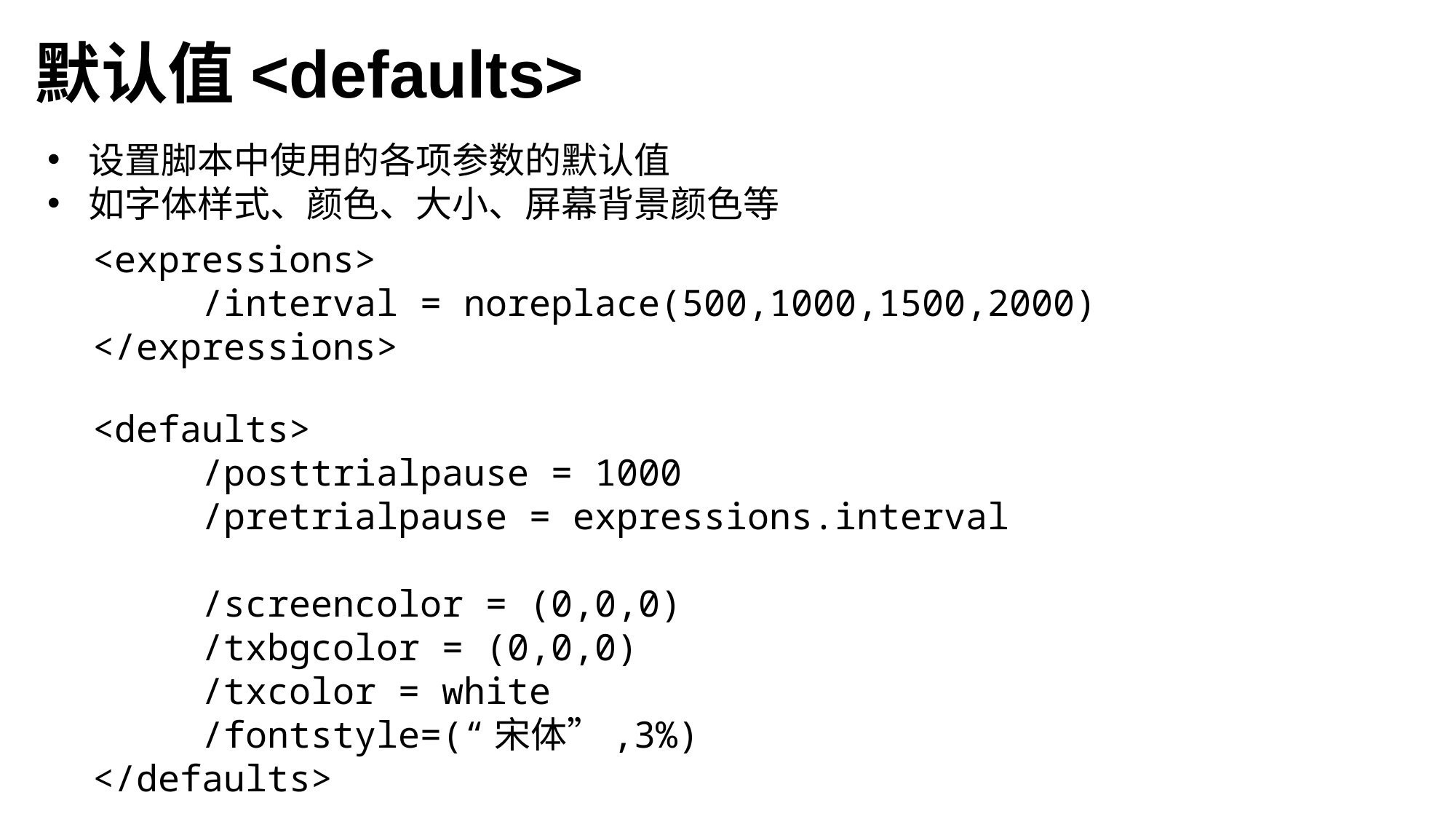

# 默认值<defaults>
设置脚本中使用的各项参数的默认值
如字体样式、颜色、大小、屏幕背景颜色等
<expressions>
	/interval = noreplace(500,1000,1500,2000)
</expressions>
<defaults>
	/posttrialpause = 1000
	/pretrialpause = expressions.interval
	/screencolor = (0,0,0)
	/txbgcolor = (0,0,0)
	/txcolor = white
	/fontstyle=(“宋体”,3%)
</defaults>